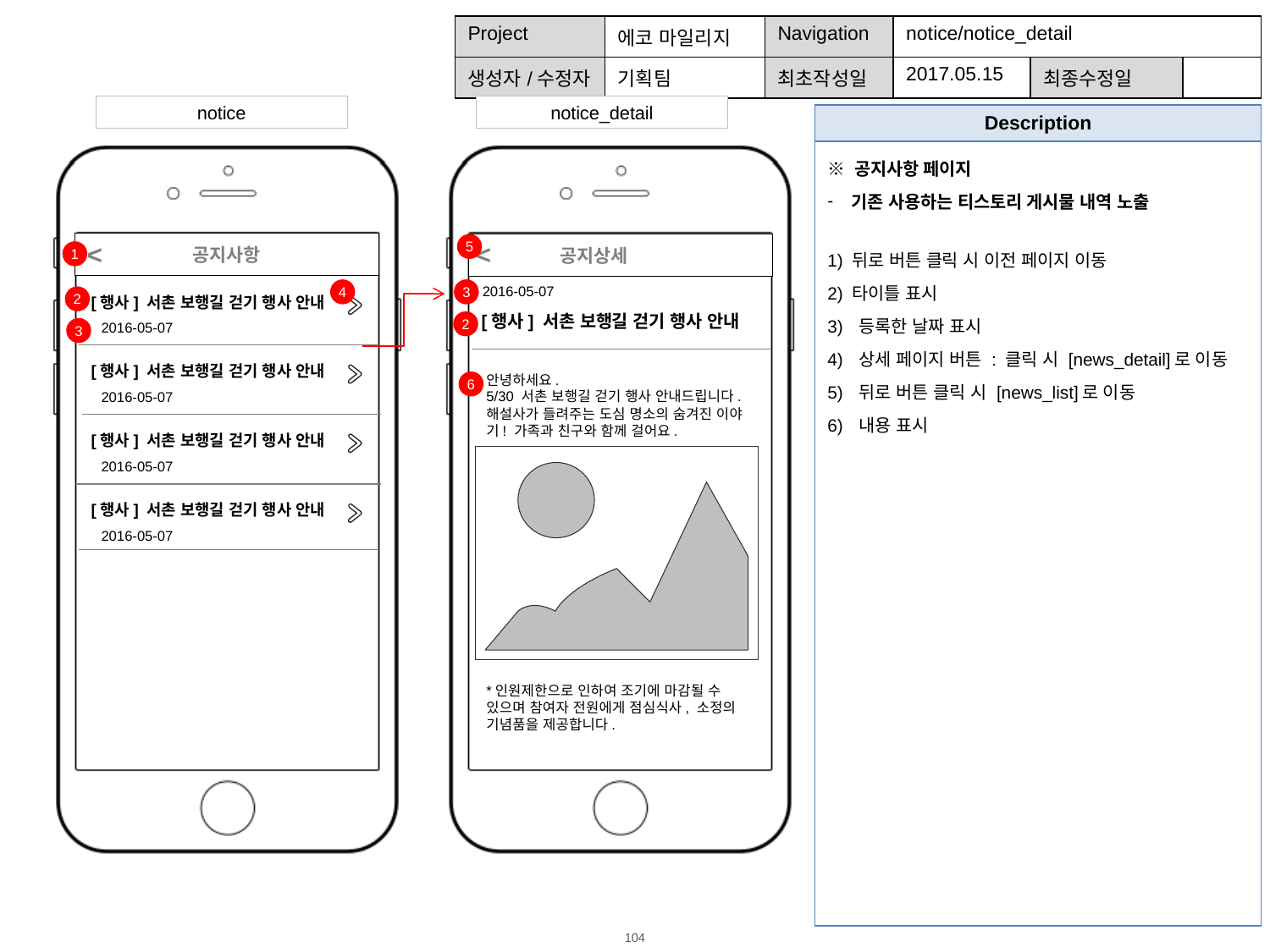

| Project | 에코 마일리지 | Navigation | notice/notice\_detail |  |  |
| --- | --- | --- | --- | --- | --- |
| 생성자/수정자 | 기획팀 | 최초작성일 | 2017.05.15 | 최종수정일 |  |
notice
notice_detail
| Description |
| --- |
| ※ 공지사항 페이지 기존 사용하는 티스토리 게시물 내역 노출 1) 뒤로 버튼 클릭 시 이전 페이지 이동 2) 타이틀 표시 등록한 날짜 표시 상세 페이지 버튼 : 클릭 시 [news\_detail]로 이동 뒤로 버튼 클릭 시 [news\_list]로 이동 내용 표시 |
<
<
공지사항
5
               공지상세
1
[행사] 서촌 보행길 걷기 행사 안내
2016-05-07
4
3
2
[행사] 서촌 보행길 걷기 행사 안내

2
2016-05-07
3
[행사] 서촌 보행길 걷기 행사 안내

안녕하세요.
5/30 서촌 보행길 걷기 행사 안내드립니다.
해설사가 들려주는 도심 명소의 숨겨진 이야기! 가족과 친구와 함께 걸어요.
6
2016-05-07
[행사] 서촌 보행길 걷기 행사 안내

2016-05-07
[행사] 서촌 보행길 걷기 행사 안내

2016-05-07
*인원제한으로 인하여 조기에 마감될 수 있으며 참여자 전원에게 점심식사, 소정의 기념품을 제공합니다.